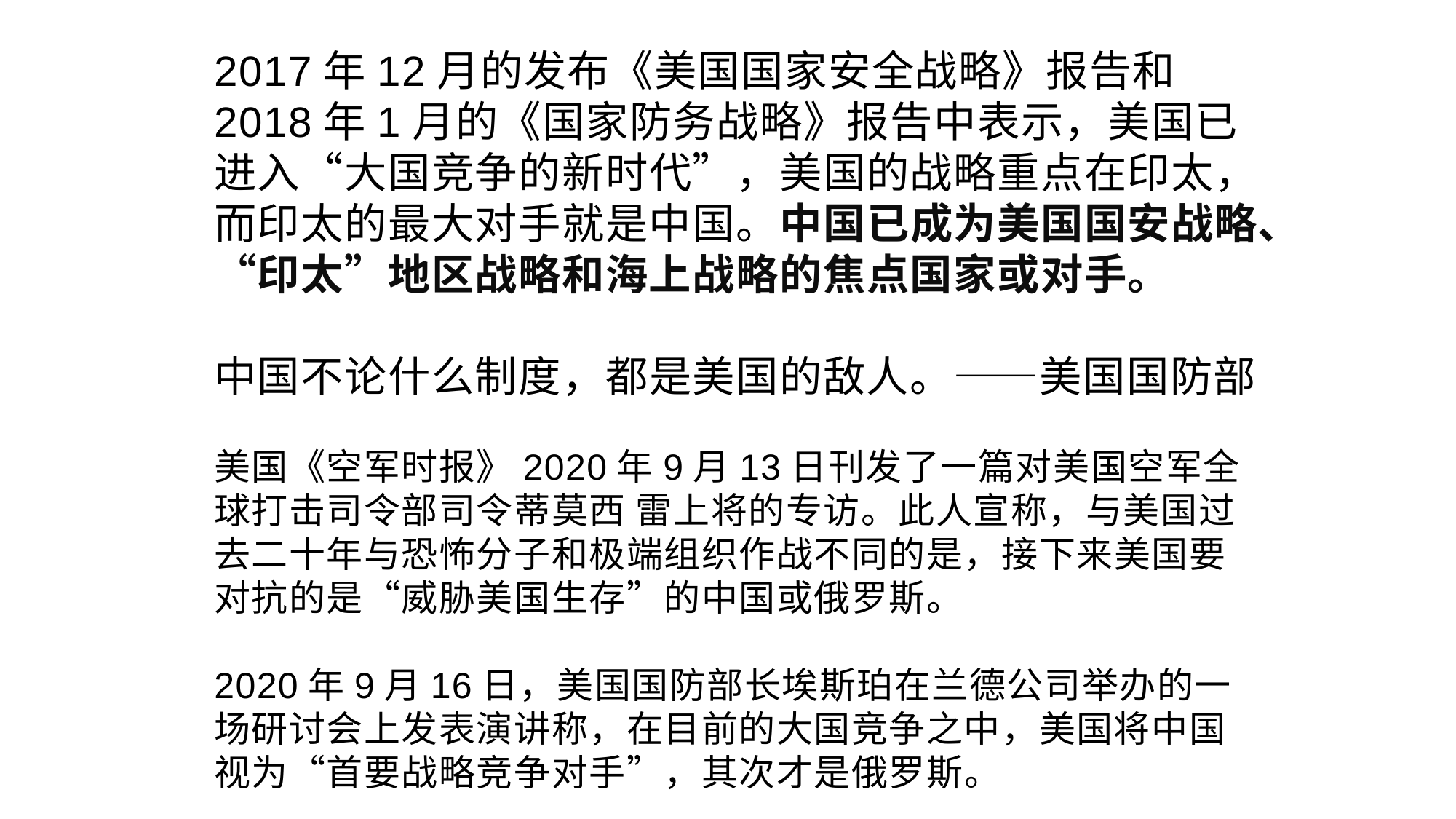

2017年12月的发布《美国国家安全战略》报告和2018年1月的《国家防务战略》报告中表示，美国已进入“大国竞争的新时代”，美国的战略重点在印太，而印太的最大对手就是中国。中国已成为美国国安战略、“印太”地区战略和海上战略的焦点国家或对手。

中国不论什么制度，都是美国的敌人。——美国国防部

美国《空军时报》2020年9月13日刊发了一篇对美国空军全球打击司令部司令蒂莫西 雷上将的专访。此人宣称，与美国过去二十年与恐怖分子和极端组织作战不同的是，接下来美国要对抗的是“威胁美国生存”的中国或俄罗斯。

2020年9月16日，美国国防部长埃斯珀在兰德公司举办的一场研讨会上发表演讲称，在目前的大国竞争之中，美国将中国视为“首要战略竞争对手”，其次才是俄罗斯。